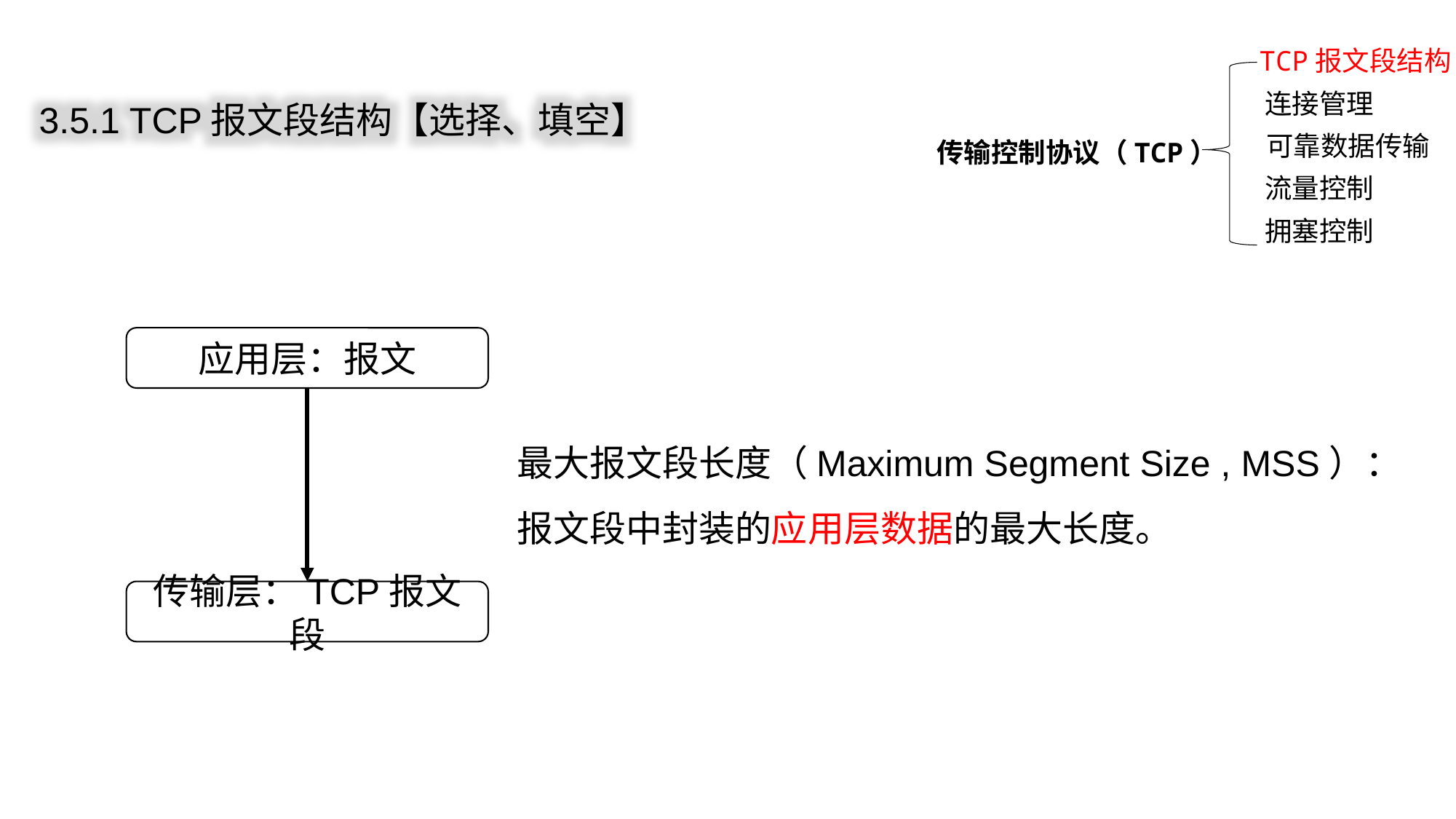

TCP报文段结构

连接管理
传输控制协议（TCP）
可靠数据传输
流量控制
拥塞控制
3.5.1 TCP报文段结构【选择、填空】
应用层：报文
最大报文段长度（Maximum Segment Size , MSS）：报文段中封装的应用层数据的最大长度。
传输层：TCP报文段